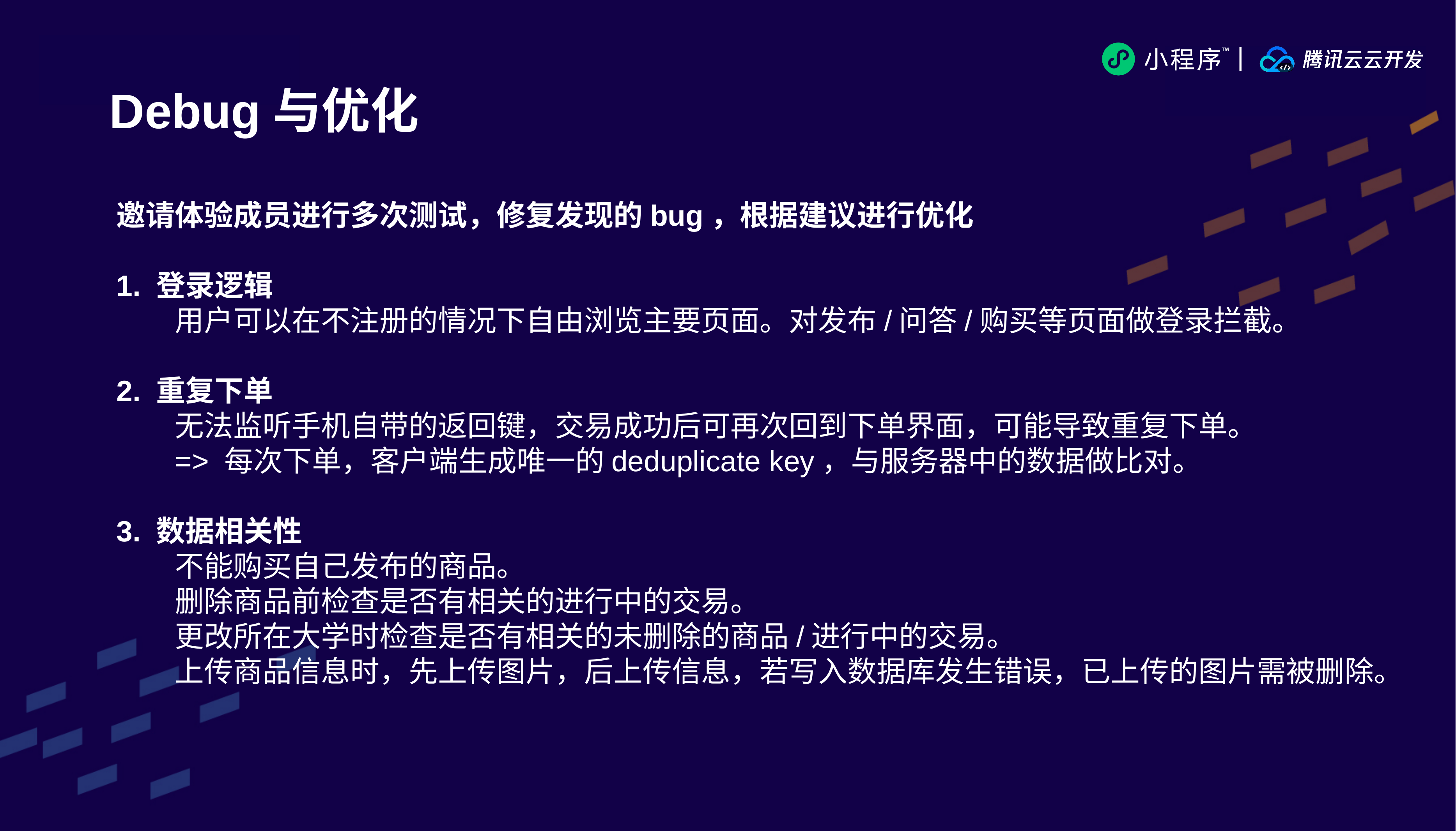

Debug与优化
邀请体验成员进行多次测试，修复发现的bug，根据建议进行优化

1. 登录逻辑
	用户可以在不注册的情况下自由浏览主要页面。对发布/问答/购买等页面做登录拦截。

2. 重复下单
	无法监听手机自带的返回键，交易成功后可再次回到下单界面，可能导致重复下单。
	=> 每次下单，客户端生成唯一的deduplicate key，与服务器中的数据做比对。

3. 数据相关性
	不能购买自己发布的商品。
	删除商品前检查是否有相关的进行中的交易。
	更改所在大学时检查是否有相关的未删除的商品/进行中的交易。
	上传商品信息时，先上传图片，后上传信息，若写入数据库发生错误，已上传的图片需被删除。